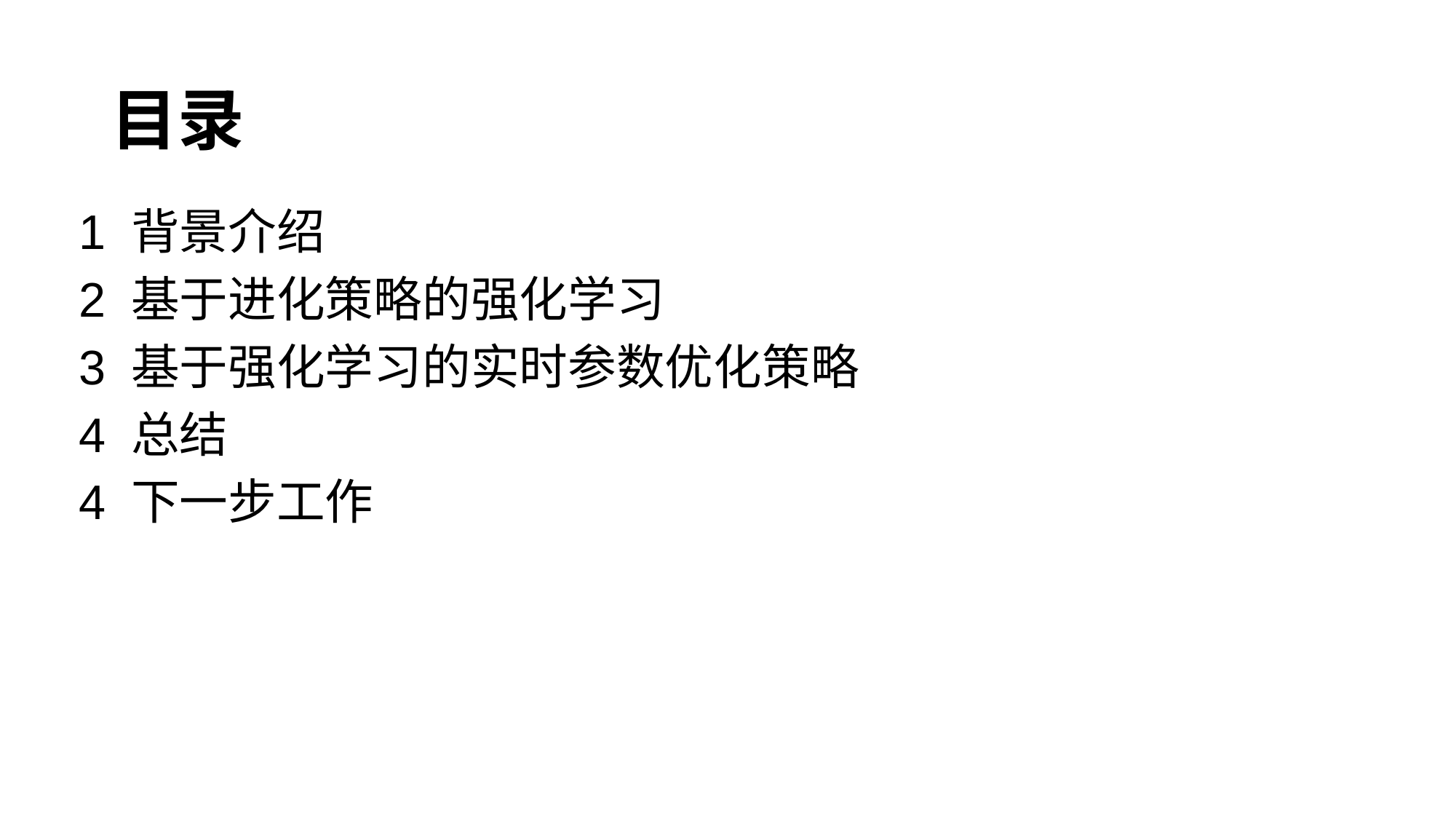

# 目录
1 背景介绍
2 基于进化策略的强化学习
3 基于强化学习的实时参数优化策略
4 总结
4 下一步工作